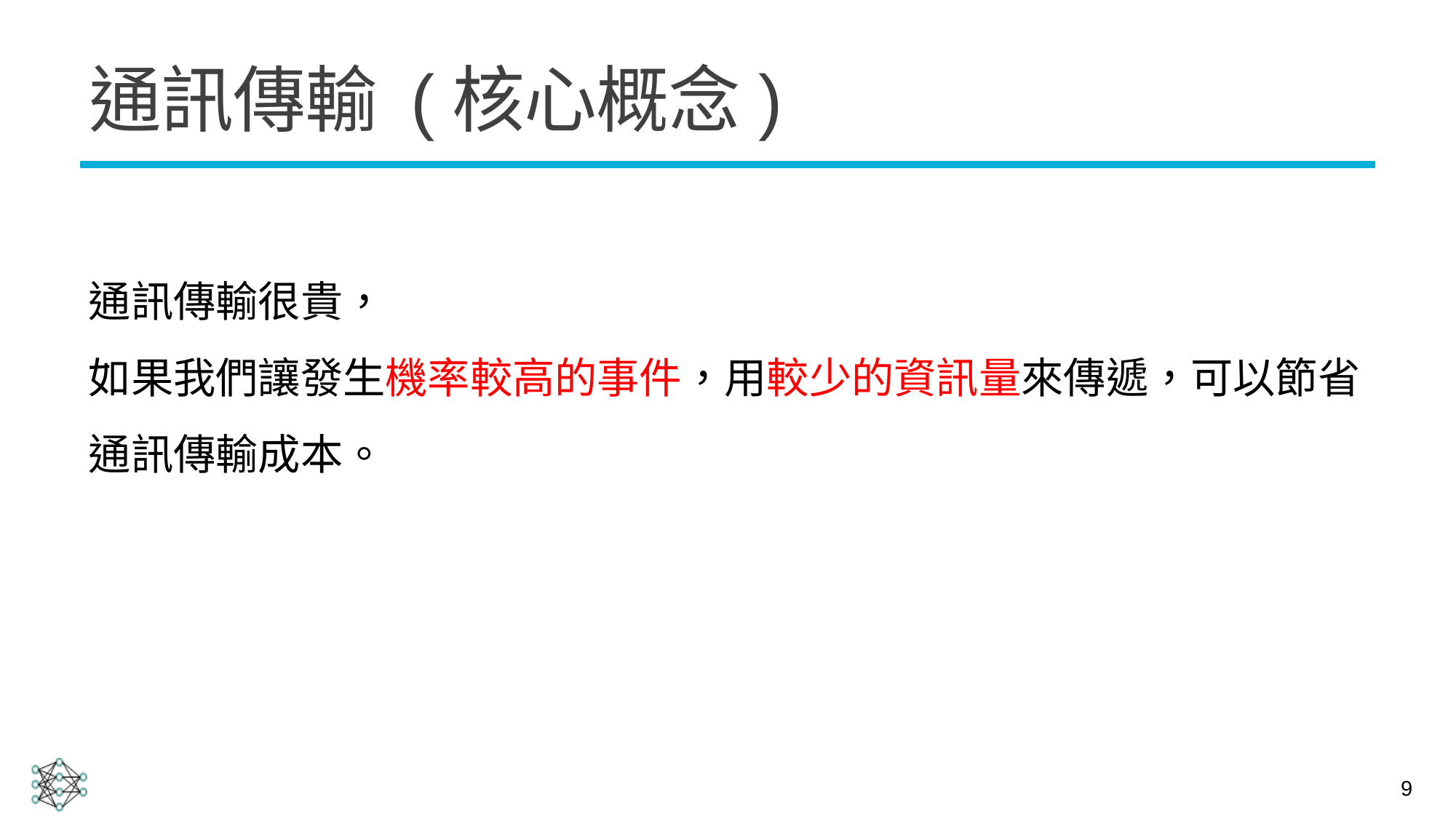

# 通訊傳輸 (核心概念)
通訊傳輸很貴，
如果我們讓發生機率較高的事件，用較少的資訊量來傳遞，可以節省通訊傳輸成本。
9